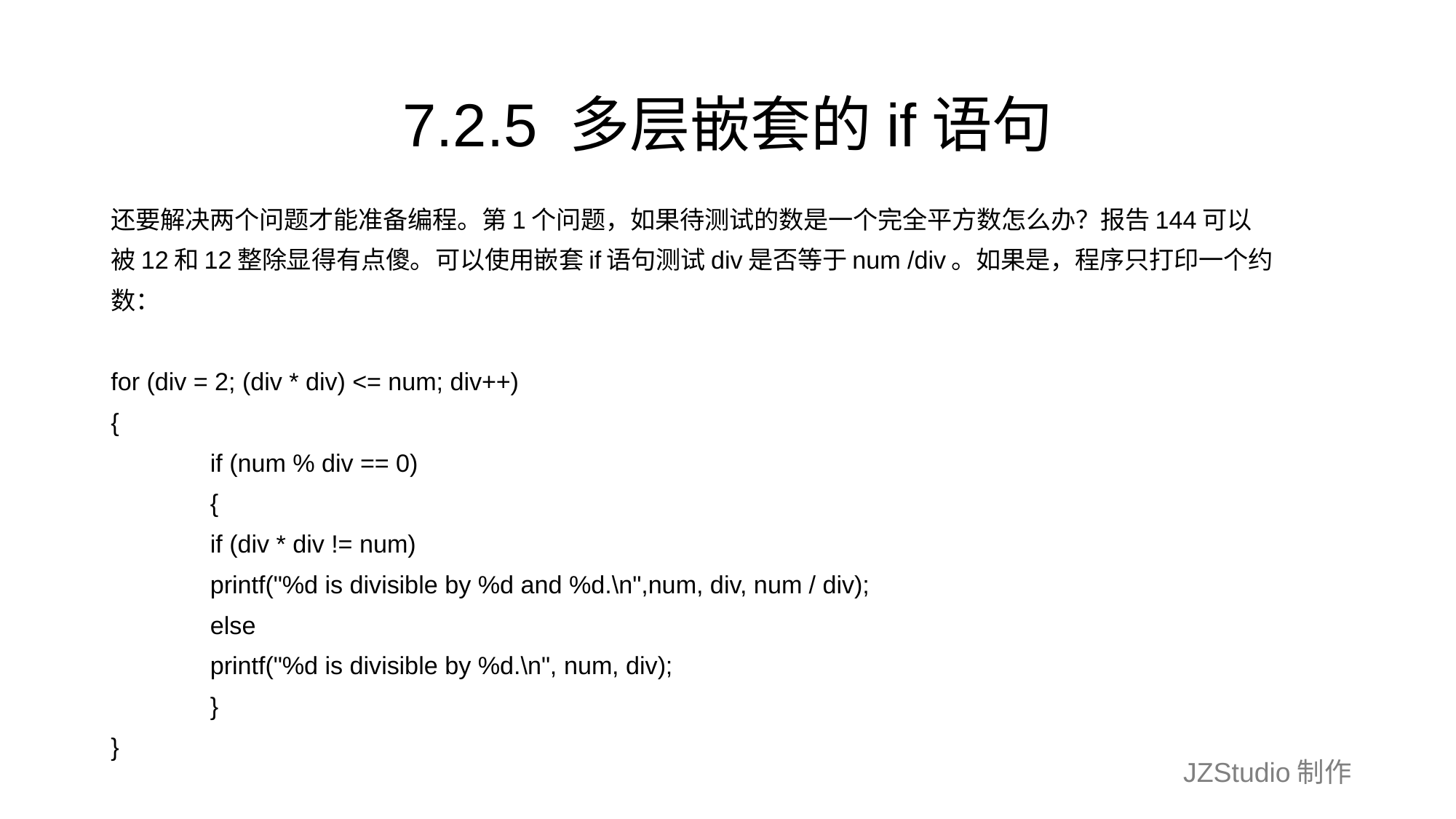

# 7.2.5 多层嵌套的if语句
还要解决两个问题才能准备编程。第1个问题，如果待测试的数是一个完全平方数怎么办？报告144可以
被12和12整除显得有点傻。可以使用嵌套if语句测试div是否等于num /div。如果是，程序只打印一个约
数：

for (div = 2; (div * div) <= num; div++)
{
	if (num % div == 0)
	{
		if (div * div != num)
			printf("%d is divisible by %d and %d.\n",num, div, num / div);
		else
			printf("%d is divisible by %d.\n", num, div);
	}
}